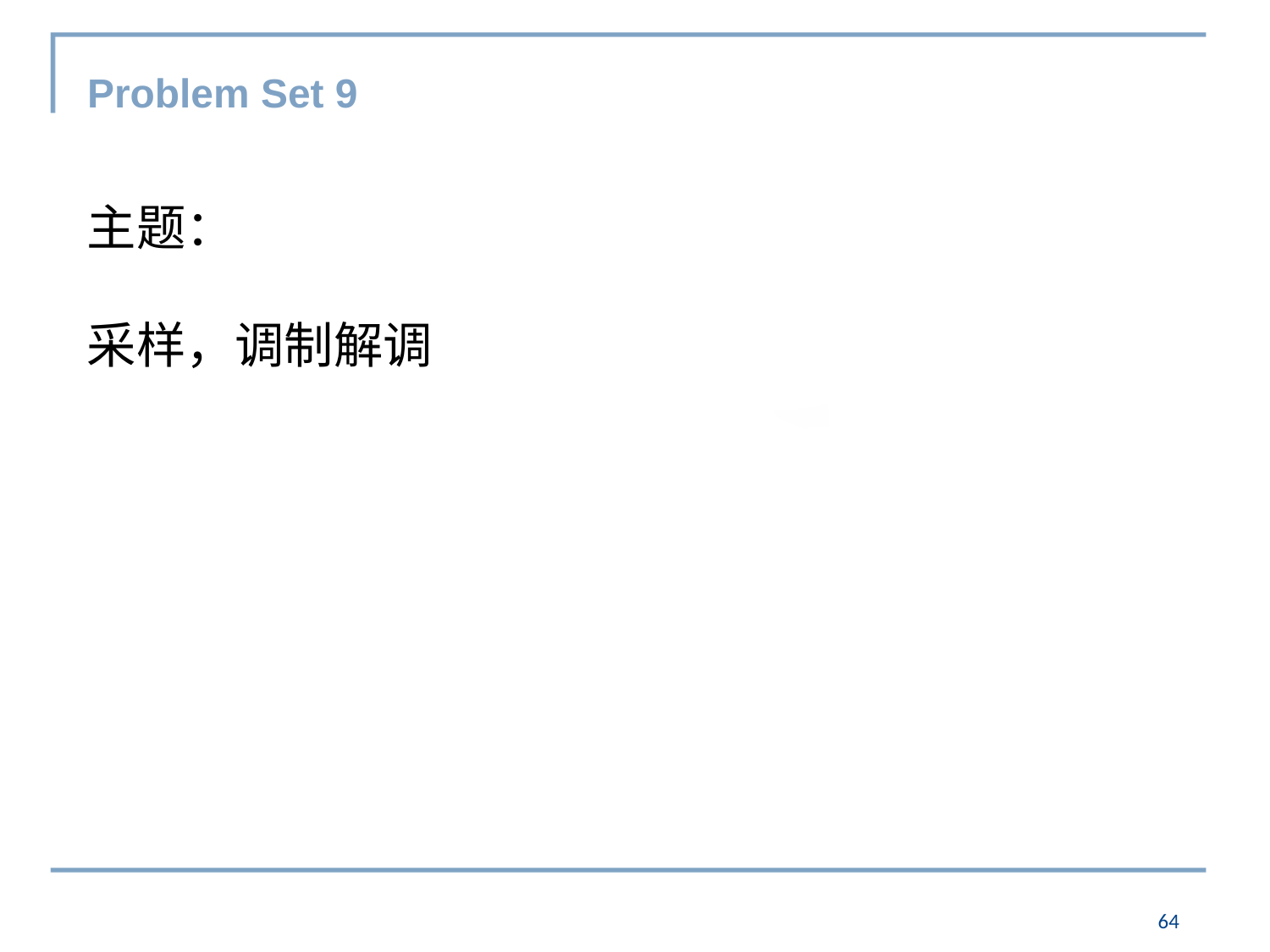

# Problem Set 9
主题：

采样，调制解调
64